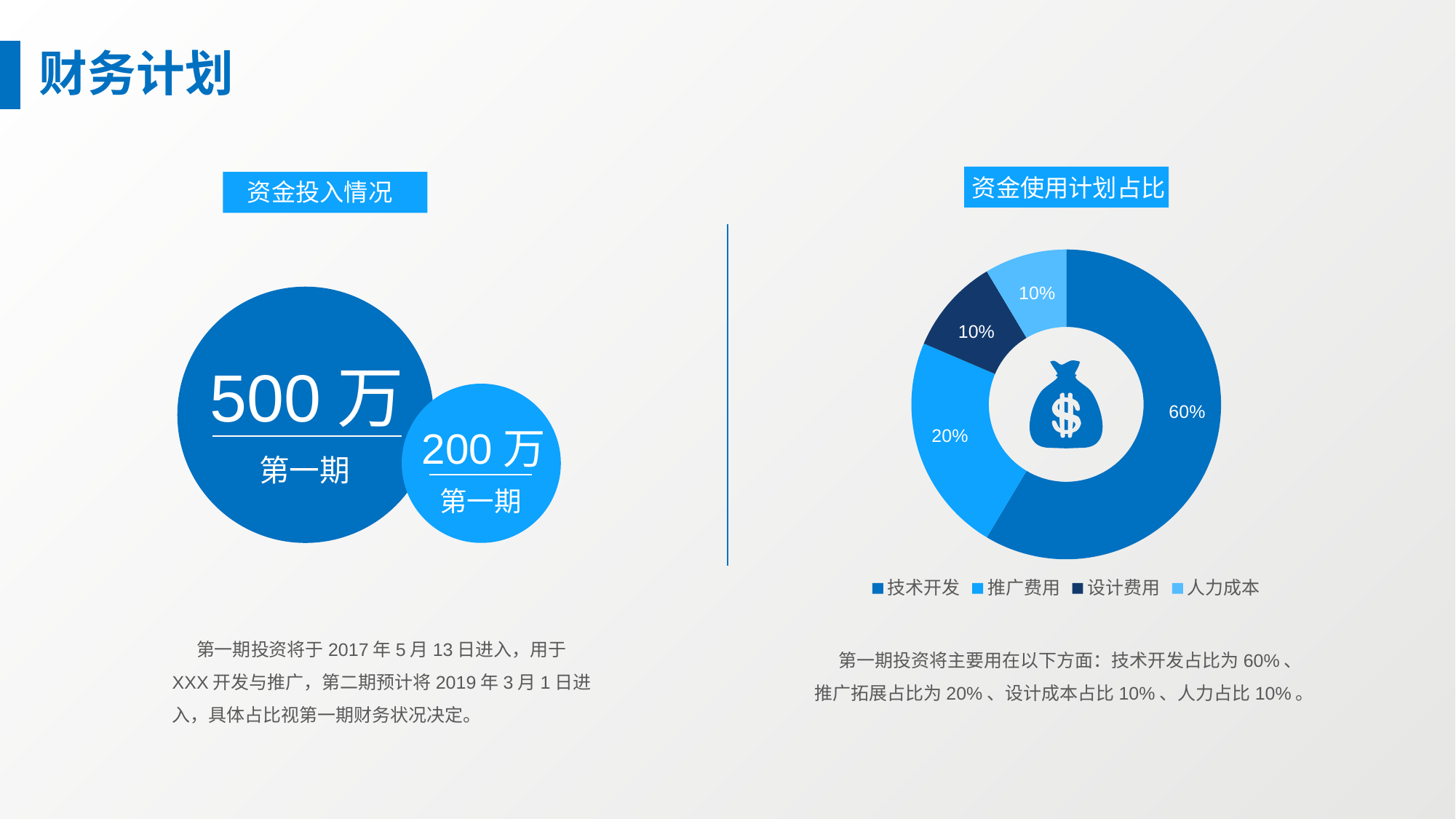

财务计划

资金使用计划占比
资金投入情况

### Chart

| Category | 资金占比 |
|---|---|
| 技术开发 | 8.200000000000001 |
| 推广费用 | 3.2 |
| 设计费用 | 1.4 |
| 人力成本 | 1.2 |
10%
10%

60%
20%

500万

200万
第一期
第一期
     第一期投资将于2017年5月13日进入，用于XXX开发与推广，第二期预计将2019年3月1日进入，具体占比视第一期财务状况决定。
     第一期投资将主要用在以下方面：技术开发占比为60%、推广拓展占比为20%、设计成本占比10%、人力占比10%。